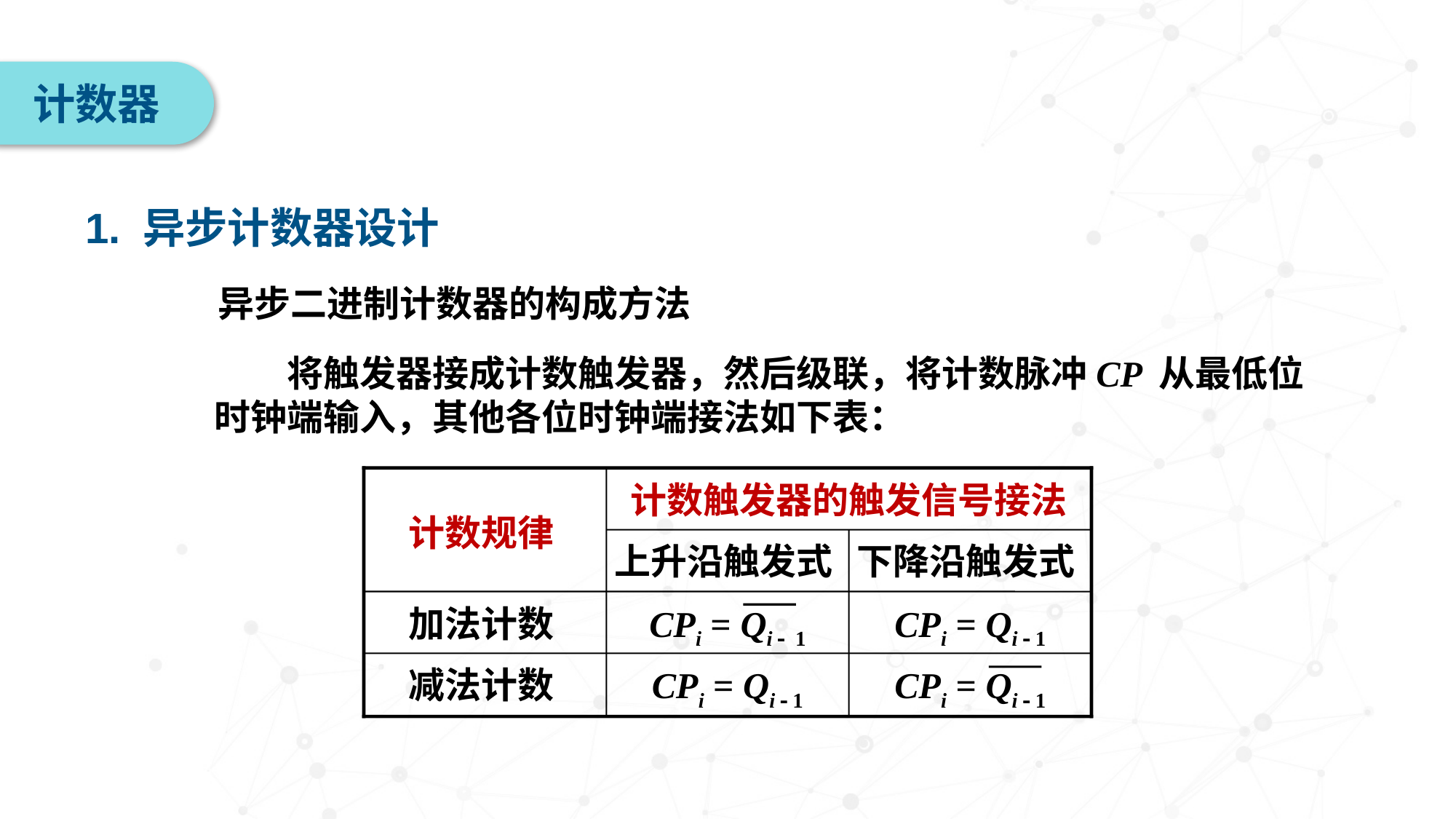

计数器
1. 异步计数器设计
异步二进制计数器的构成方法
　　将触发器接成计数触发器，然后级联，将计数脉冲CP 从最低位时钟端输入，其他各位时钟端接法如下表：
计数规律

计数触发器的触发信号接法

上升沿触发式

下降沿触发式

加法计数

CPi = Qi − 1
CPi = Qi − 1

减法计数

CPi = Qi − 1
CPi = Qi − 1

41